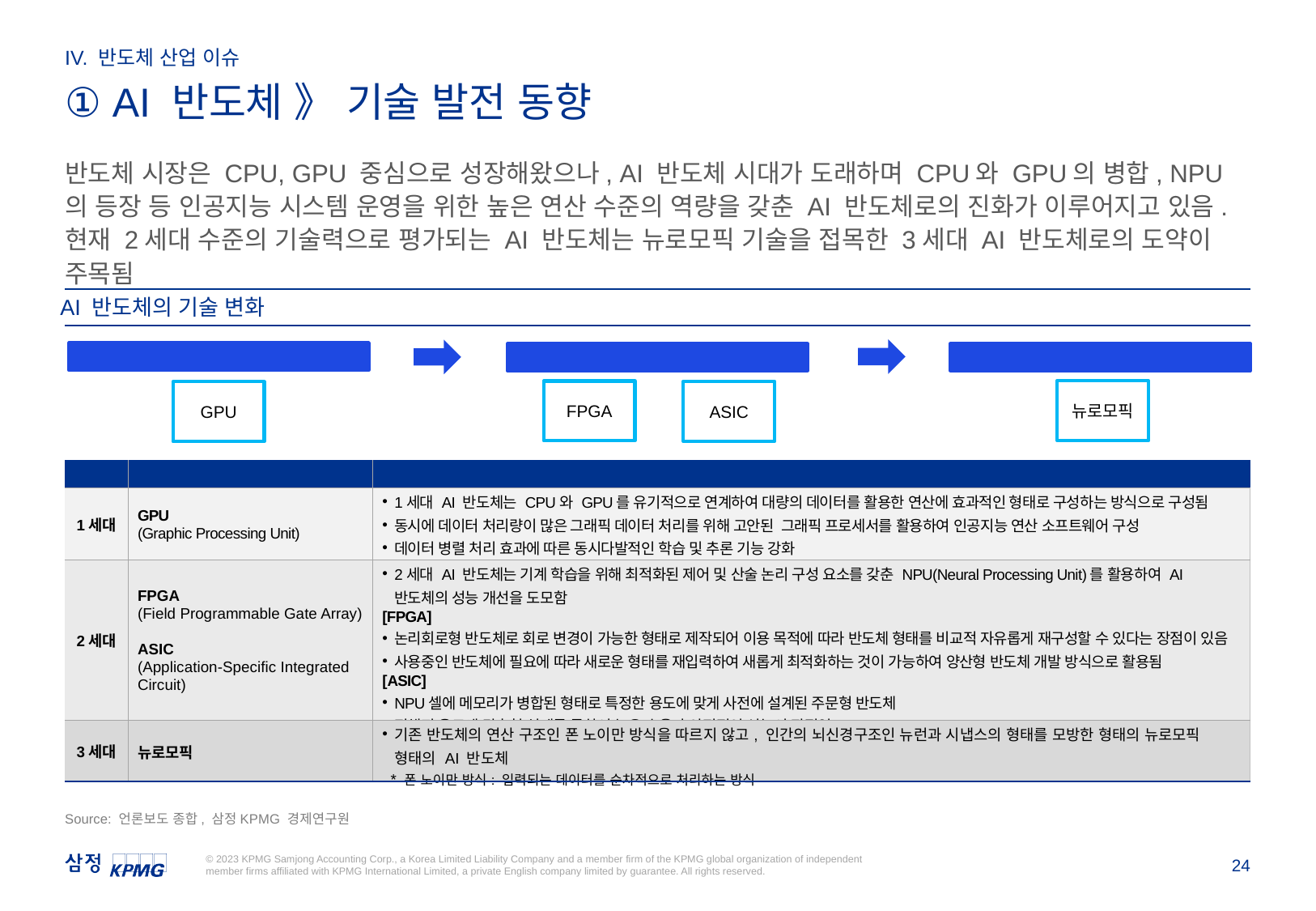

IV. 반도체 산업 이슈
① AI 반도체 》 기술 발전 동향
반도체 시장은 CPU, GPU 중심으로 성장해왔으나, AI 반도체 시대가 도래하며 CPU와 GPU의 병합, NPU의 등장 등 인공지능 시스템 운영을 위한 높은 연산 수준의 역량을 갖춘 AI 반도체로의 진화가 이루어지고 있음. 현재 2세대 수준의 기술력으로 평가되는 AI 반도체는 뉴로모픽 기술을 접목한 3세대 AI 반도체로의 도약이 주목됨
AI 반도체의 기술 변화

1세대
3세대
2세대
뉴로모픽
FPGA
ASIC
GPU
| 기업명 | 주요 형태 | 내용 |
| --- | --- | --- |
| 1세대 | GPU (Graphic Processing Unit) | 1세대 AI 반도체는 CPU와 GPU를 유기적으로 연계하여 대량의 데이터를 활용한 연산에 효과적인 형태로 구성하는 방식으로 구성됨 동시에 데이터 처리량이 많은 그래픽 데이터 처리를 위해 고안된  그래픽 프로세서를 활용하여 인공지능 연산 소프트웨어 구성 데이터 병렬 처리 효과에 따른 동시다발적인 학습 및 추론 기능 강화 |
| 2세대 | FPGA (Field Programmable Gate Array) ASIC (Application-Specific Integrated Circuit) | 2세대 AI 반도체는 기계 학습을 위해 최적화된 제어 및 산술 논리 구성 요소를 갖춘 NPU(Neural Processing Unit)를 활용하여 AI 반도체의 성능 개선을 도모함 [FPGA] 논리회로형 반도체로 회로 변경이 가능한 형태로 제작되어 이용 목적에 따라 반도체 형태를 비교적 자유롭게 재구성할 수 있다는 장점이 있음 사용중인 반도체에 필요에 따라 새로운 형태를 재입력하여 새롭게 최적화하는 것이 가능하여 양산형 반도체 개발 방식으로 활용됨 [ASIC] NPU셀에 메모리가 병합된 형태로 특정한 용도에 맞게 사전에 설계된 주문형 반도체 정해진 용도에 맞춤형 설계를 통하여 높은 효율과 안정적인 성능이 장점임 |
| 3세대 | 뉴로모픽 | 기존 반도체의 연산 구조인 폰 노이만 방식을 따르지 않고, 인간의 뇌신경구조인 뉴런과 시냅스의 형태를 모방한 형태의 뉴로모픽 형태의 AI 반도체  \* 폰 노이만 방식: 입력되는 데이터를 순차적으로 처리하는 방식 |
Source: 언론보도 종합, 삼정KPMG 경제연구원